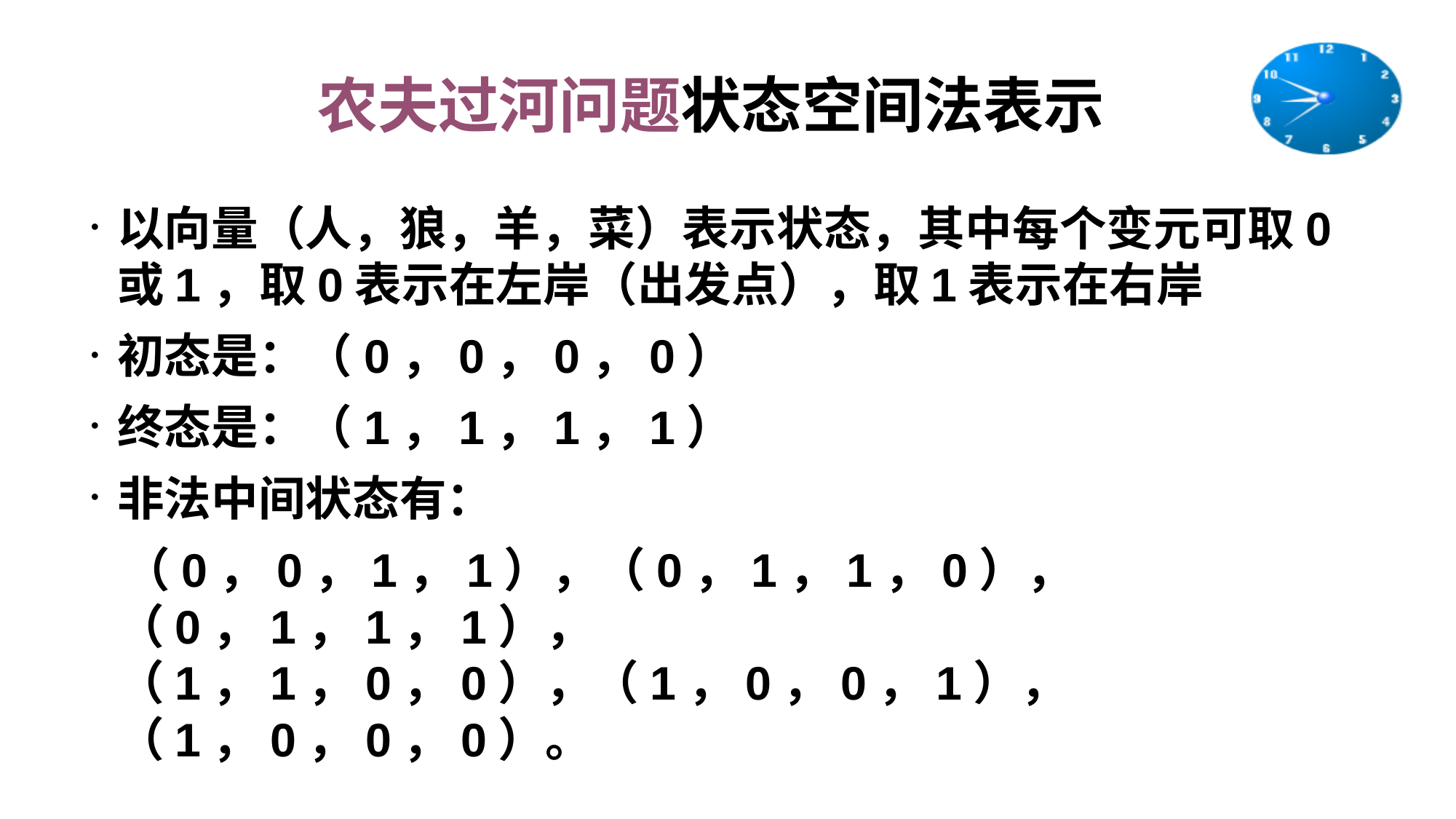

# 农夫过河问题状态空间法表示
以向量（人，狼，羊，菜）表示状态，其中每个变元可取0或1，取0表示在左岸（出发点），取1表示在右岸
初态是：（0，0，0，0）
终态是：（1，1，1，1）
非法中间状态有：
  （0，0，1，1），（0，1，1，0），（0，1，1，1），
（1，1，0，0），（1，0，0，1），（1，0，0，0）。